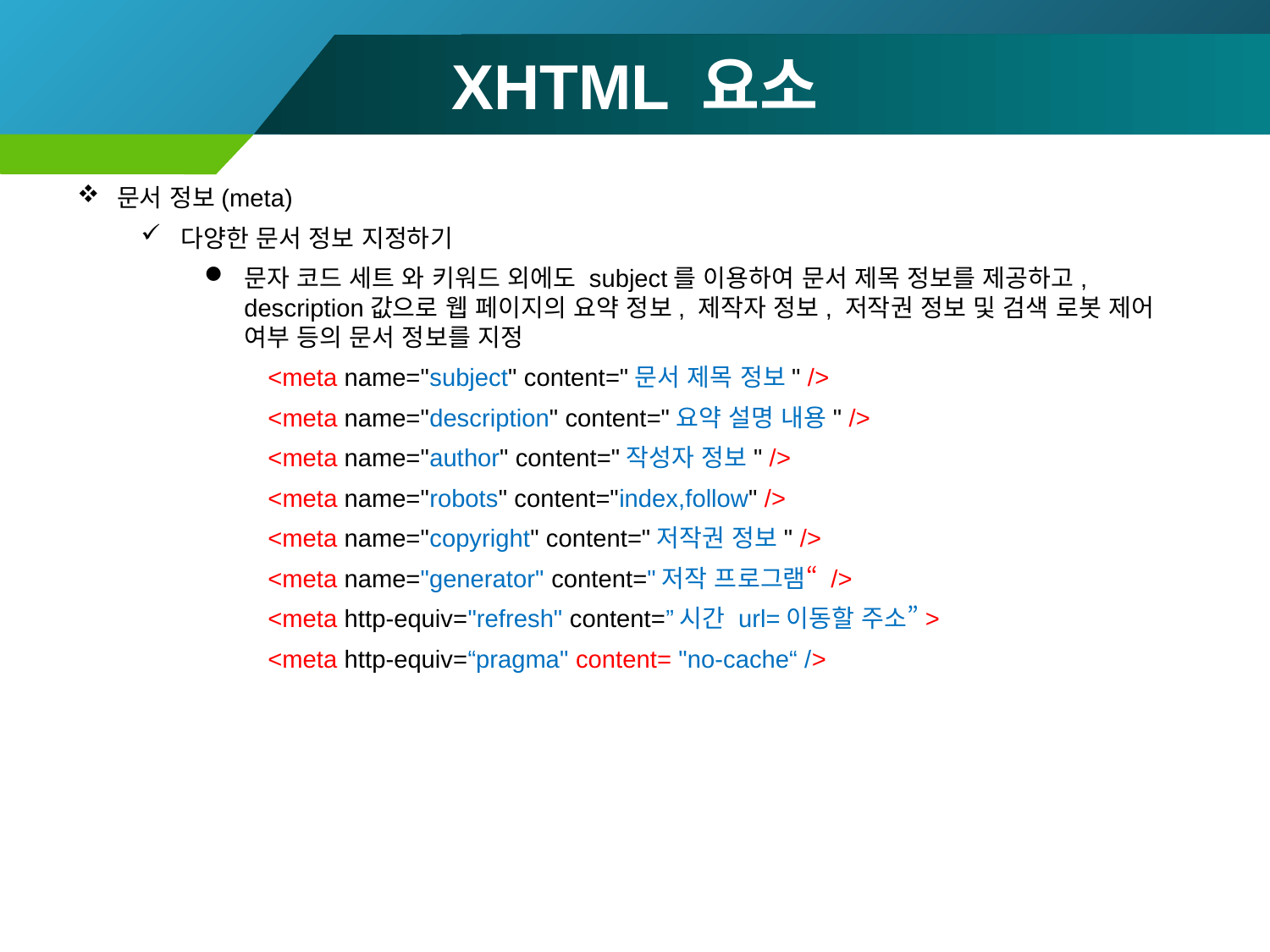

# XHTML 요소
문서 정보(meta)
다양한 문서 정보 지정하기
문자 코드 세트 와 키워드 외에도 subject를 이용하여 문서 제목 정보를 제공하고, description값으로 웹 페이지의 요약 정보, 제작자 정보, 저작권 정보 및 검색 로봇 제어 여부 등의 문서 정보를 지정
<meta name="subject" content="문서 제목 정보" />
<meta name="description" content="요약 설명 내용" />
<meta name="author" content="작성자 정보" />
<meta name="robots" content="index,follow" />
<meta name="copyright" content="저작권 정보" />
<meta name="generator" content="저작 프로그램“ />
<meta http-equiv="refresh" content=”시간 url=이동할 주소”>
<meta http-equiv=“pragma" content= "no-cache“ />

25